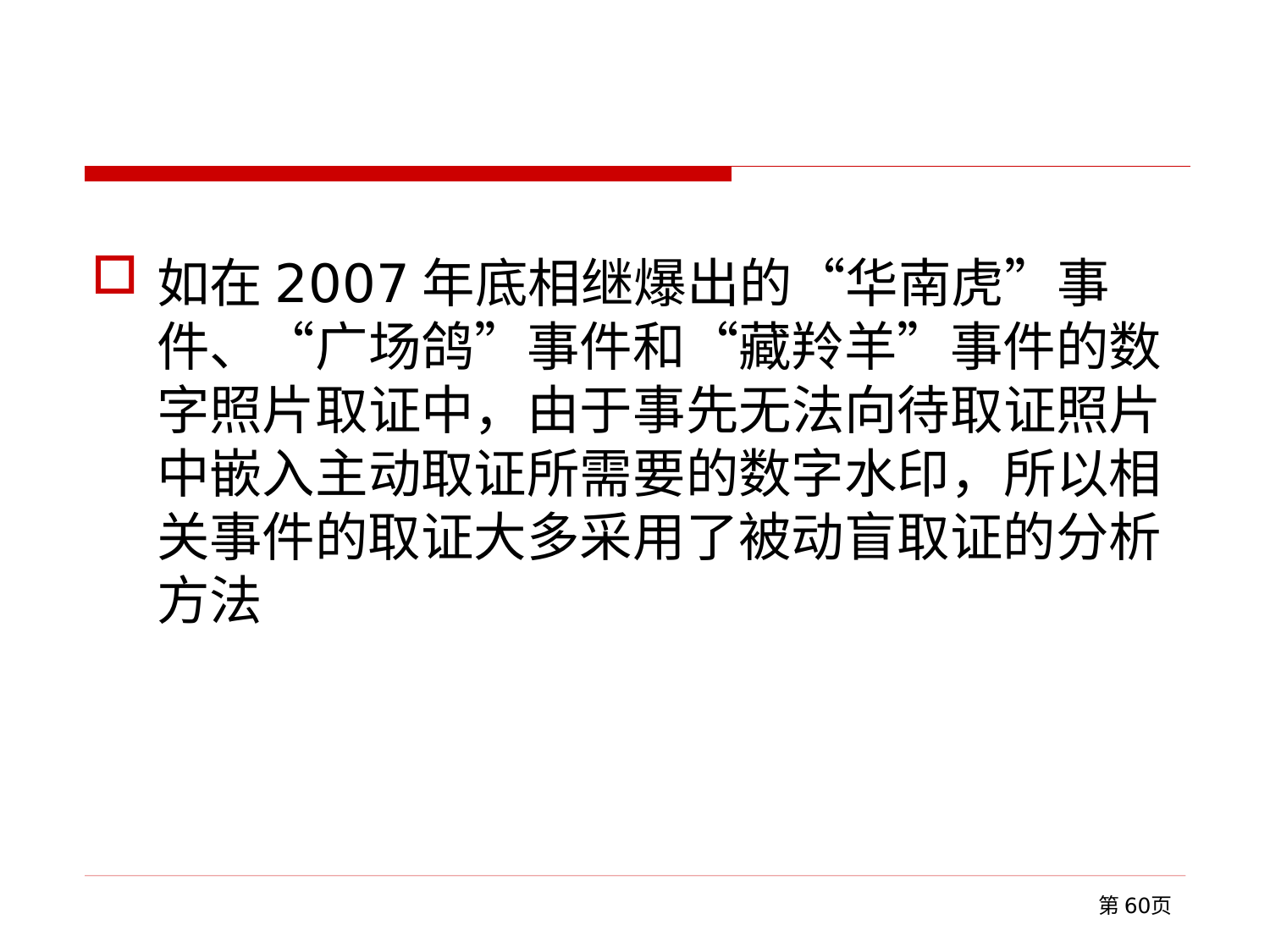

#
如在2007年底相继爆出的“华南虎”事件、“广场鸽”事件和“藏羚羊”事件的数字照片取证中，由于事先无法向待取证照片中嵌入主动取证所需要的数字水印，所以相关事件的取证大多采用了被动盲取证的分析方法
60